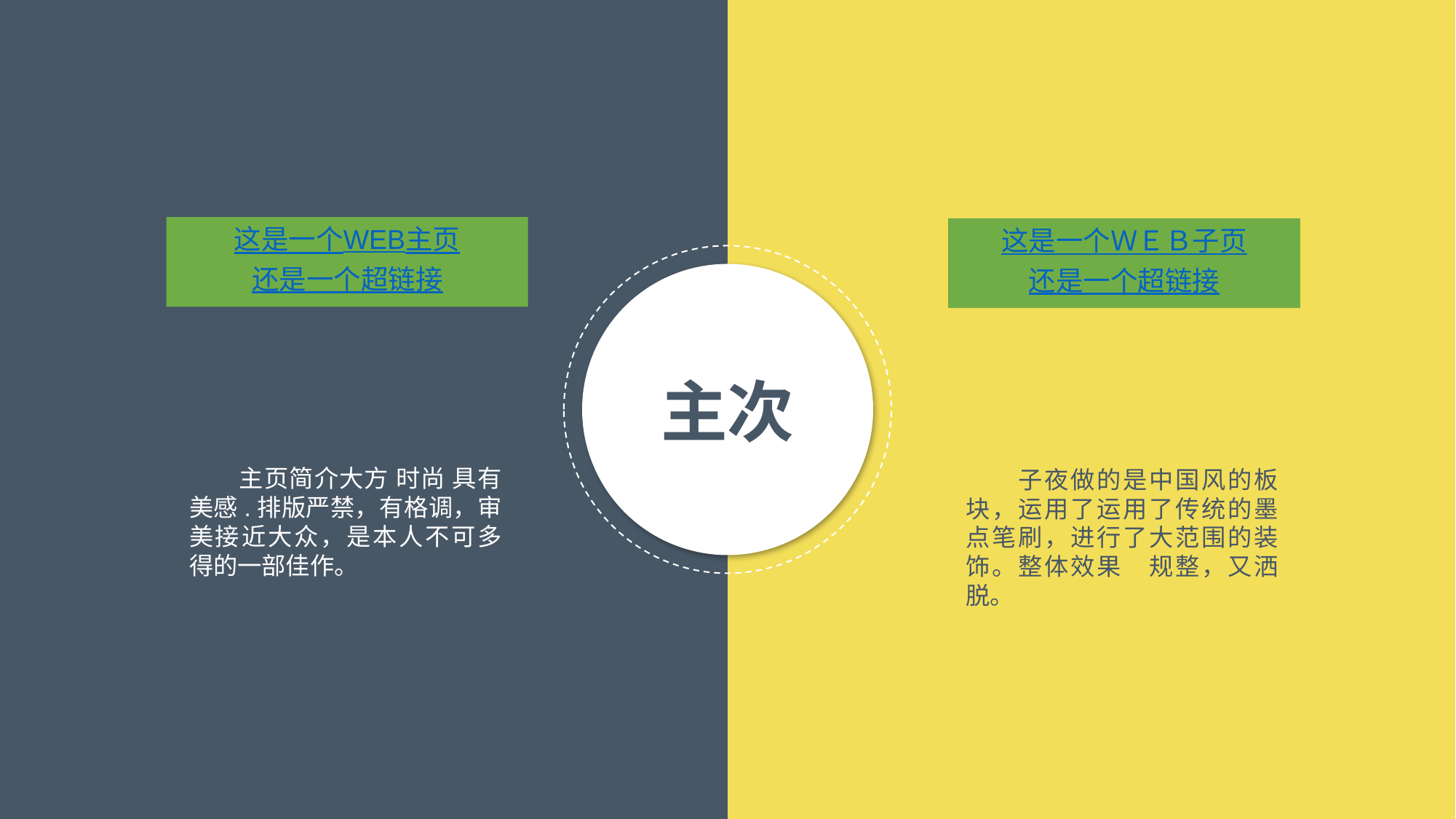

这是一个WEB主页
还是一个超链接
这是一个ＷＥＢ子页
还是一个超链接

主次
　　主页简介大方 时尚 具有美感.排版严禁，有格调，审美接近大众，是本人不可多得的一部佳作。
　　子夜做的是中国风的板块，运用了运用了传统的墨点笔刷，进行了大范围的装饰。整体效果　规整，又洒脱。